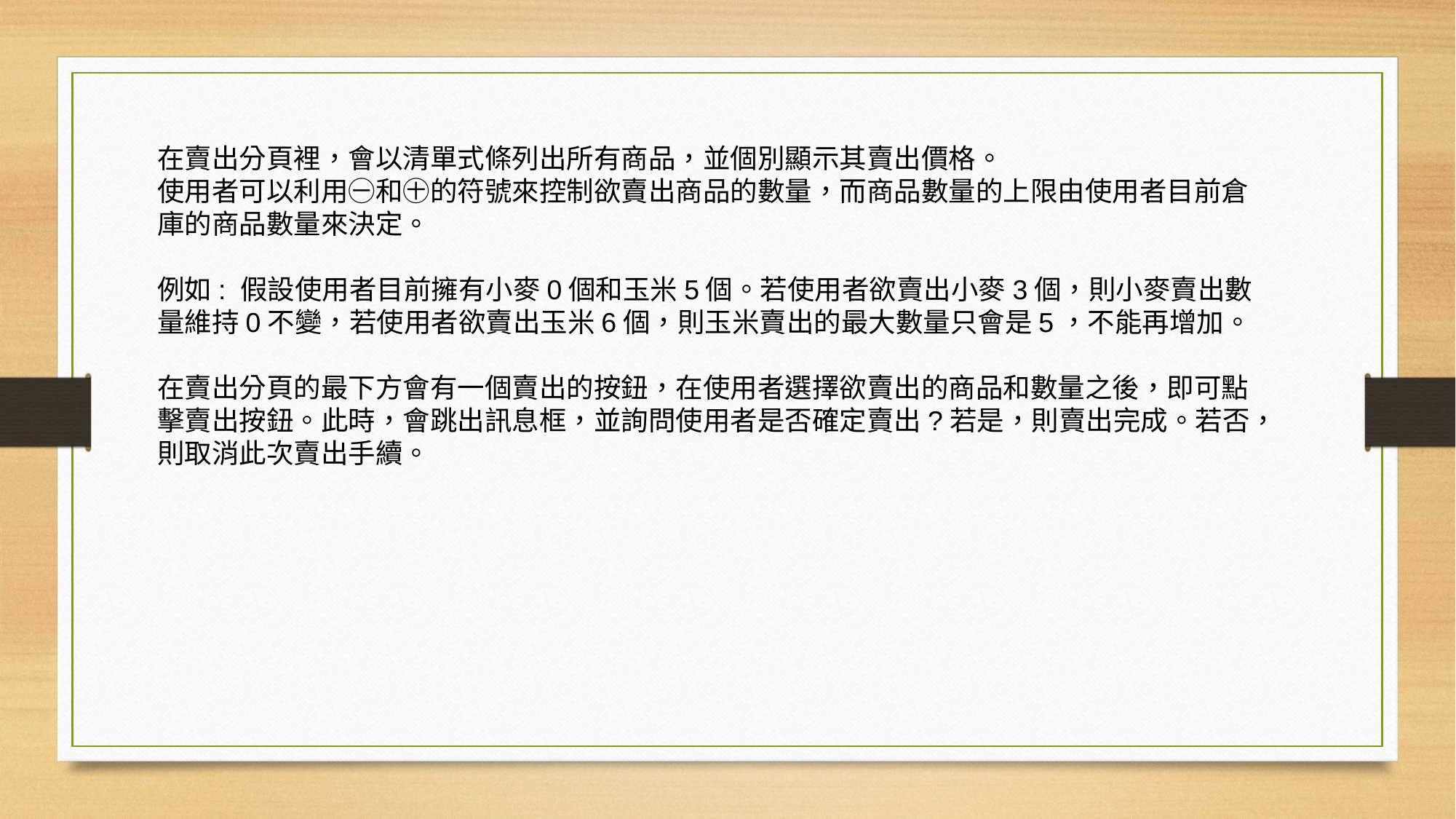

在賣出分頁裡，會以清單式條列出所有商品，並個別顯示其賣出價格。
使用者可以利用㊀和㊉的符號來控制欲賣出商品的數量，而商品數量的上限由使用者目前倉庫的商品數量來決定。

例如: 假設使用者目前擁有小麥0個和玉米5個。若使用者欲賣出小麥3個，則小麥賣出數量維持0不變，若使用者欲賣出玉米6個，則玉米賣出的最大數量只會是5，不能再增加。

在賣出分頁的最下方會有一個賣出的按鈕，在使用者選擇欲賣出的商品和數量之後，即可點擊賣出按鈕。此時，會跳出訊息框，並詢問使用者是否確定賣出?若是，則賣出完成。若否，則取消此次賣出手續。